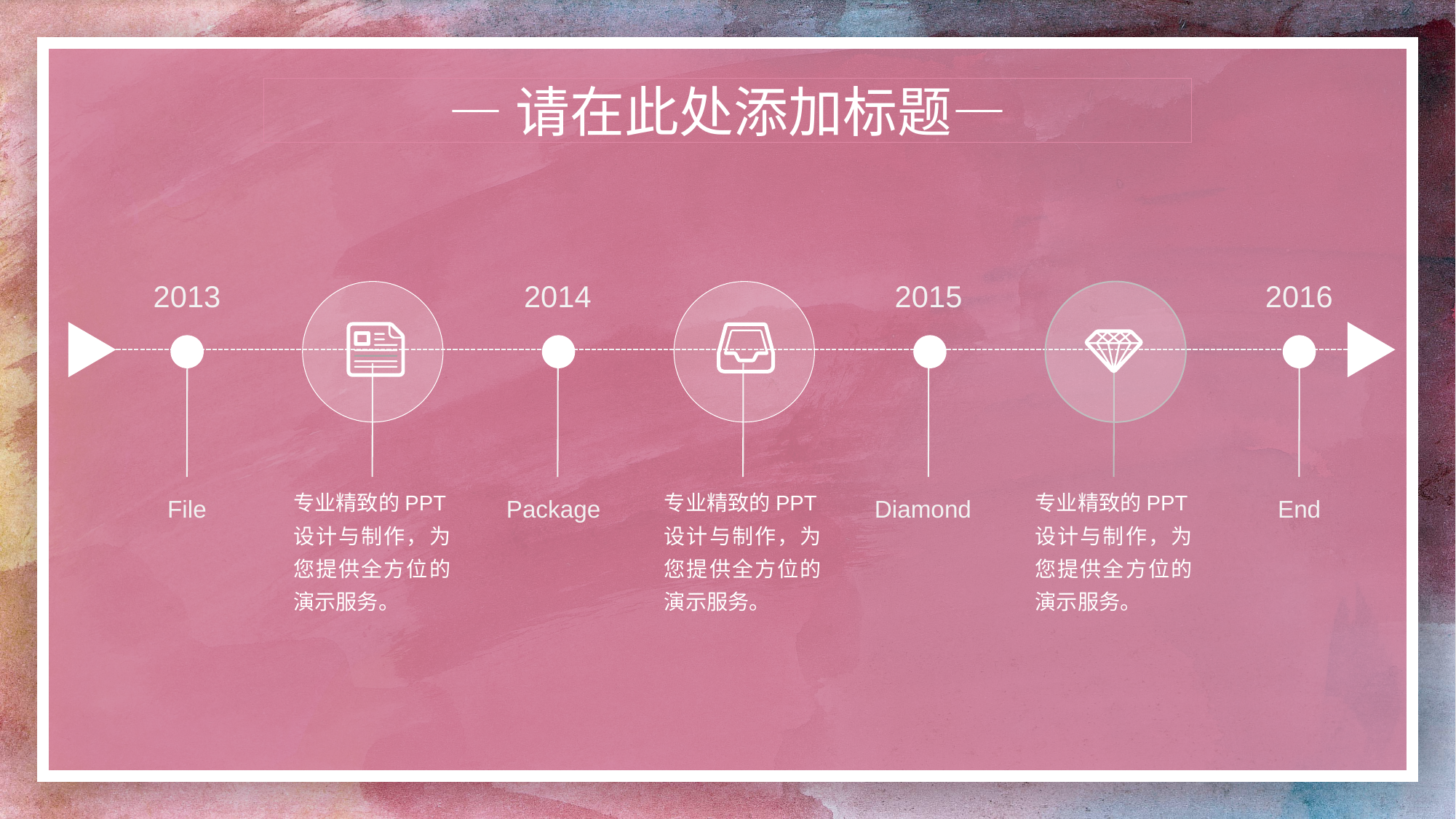

—请在此处添加标题—
2013
2014
2015
2016

专业精致的PPT设计与制作，为您提供全方位的演示服务。
专业精致的PPT设计与制作，为您提供全方位的演示服务。
专业精致的PPT设计与制作，为您提供全方位的演示服务。
File
Package
Diamond
End